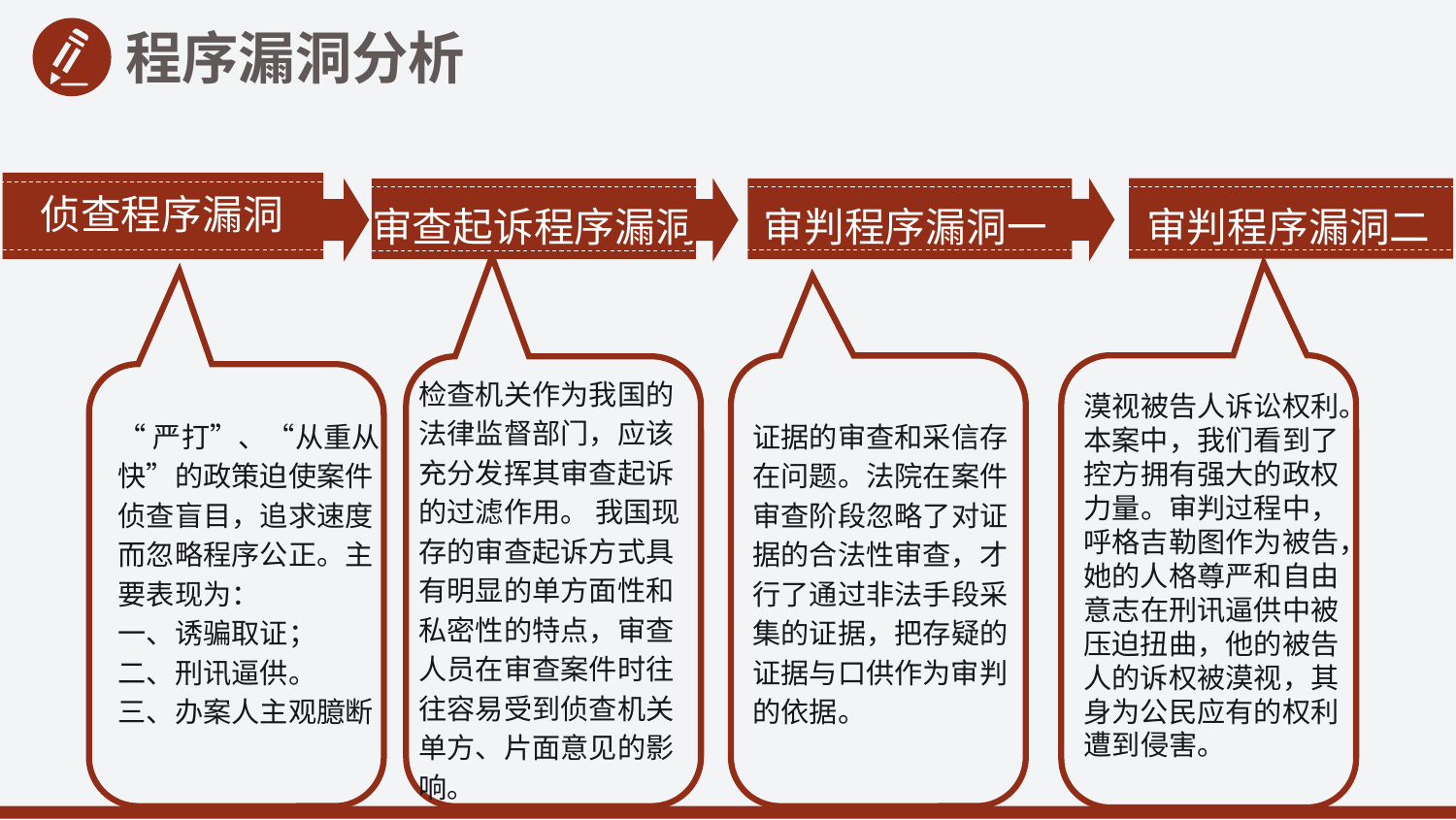

程序漏洞分析

侦查程序漏洞

审判程序漏洞二

审查起诉程序漏洞

审判程序漏洞一

漠视被告人诉讼权利。本案中，我们看到了控方拥有强大的政权力量。审判过程中，呼格吉勒图作为被告，她的人格尊严和自由意志在刑讯逼供中被压迫扭曲，他的被告人的诉权被漠视，其身为公民应有的权利遭到侵害。

证据的审查和采信存在问题。法院在案件审查阶段忽略了对证据的合法性审查，才行了通过非法手段采集的证据，把存疑的证据与口供作为审判的依据。

检查机关作为我国的法律监督部门，应该充分发挥其审查起诉的过滤作用。 我国现存的审查起诉方式具有明显的单方面性和私密性的特点，审查人员在审查案件时往往容易受到侦查机关单方、片面意见的影响。

“严打”、“从重从快”的政策迫使案件侦查盲目，追求速度而忽略程序公正。主要表现为：
一、诱骗取证；
二、刑讯逼供。
三、办案人主观臆断